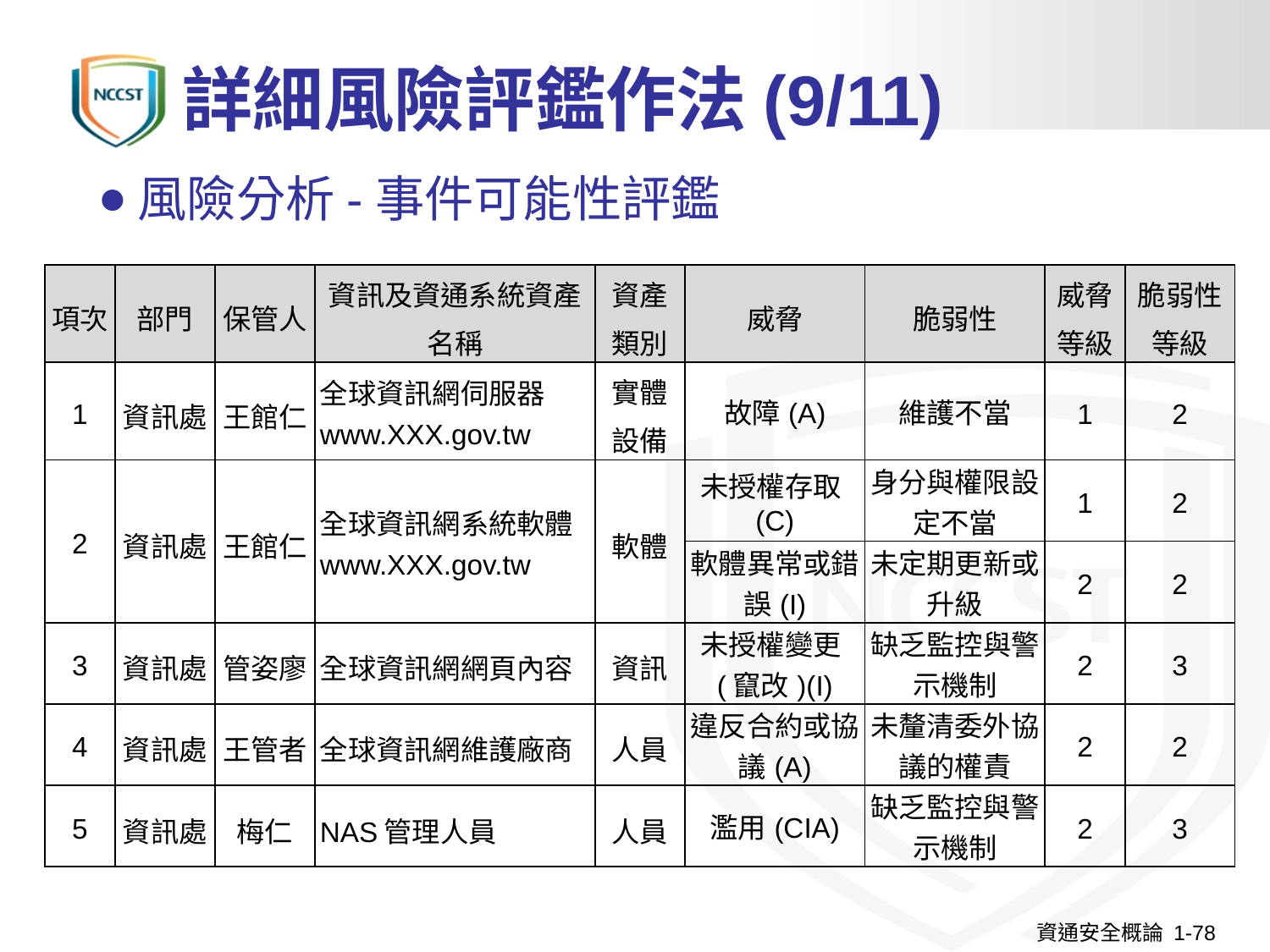

# 詳細風險評鑑作法(9/11)
風險分析-事件可能性評鑑
| 項次 | 部門 | 保管人 | 資訊及資通系統資產名稱 | 資產類別 | 威脅 | 脆弱性 | 威脅等級 | 脆弱性等級 |
| --- | --- | --- | --- | --- | --- | --- | --- | --- |
| 1 | 資訊處 | 王館仁 | 全球資訊網伺服器 www.XXX.gov.tw | 實體設備 | 故障(A) | 維護不當 | 1 | 2 |
| 2 | 資訊處 | 王館仁 | 全球資訊網系統軟體 www.XXX.gov.tw | 軟體 | 未授權存取(C) | 身分與權限設定不當 | 1 | 2 |
|  |  |  |  |  | 軟體異常或錯誤(I) | 未定期更新或升級 | 2 | 2 |
| 3 | 資訊處 | 管姿廖 | 全球資訊網網頁內容 | 資訊 | 未授權變更(竄改)(I) | 缺乏監控與警示機制 | 2 | 3 |
| 4 | 資訊處 | 王管者 | 全球資訊網維護廠商 | 人員 | 違反合約或協議(A) | 未釐清委外協議的權責 | 2 | 2 |
| 5 | 資訊處 | 梅仁 | NAS管理人員 | 人員 | 濫用(CIA) | 缺乏監控與警示機制 | 2 | 3 |